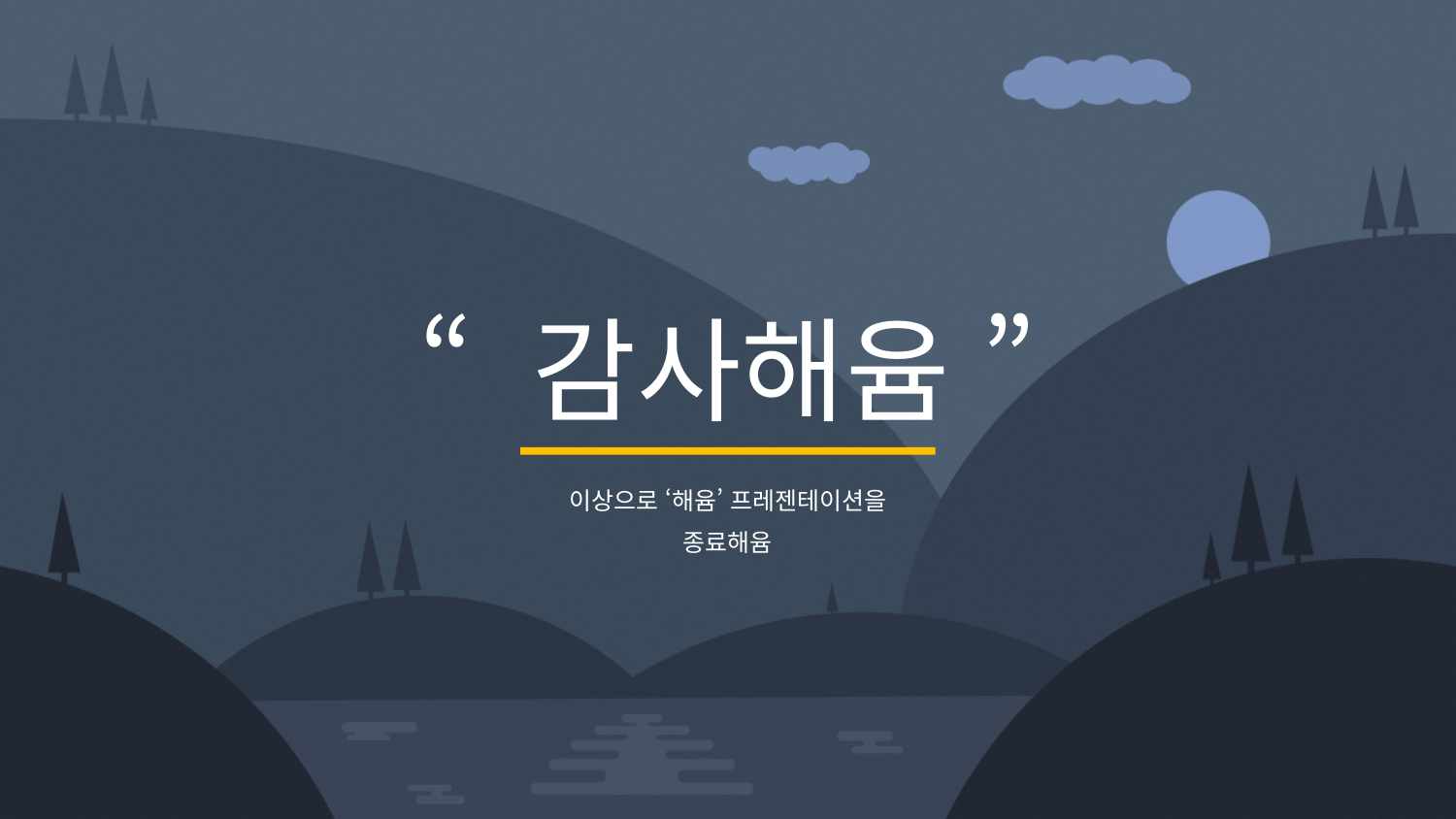

“ 감사해윰 ”

이상으로 ‘해윰’ 프레젠테이션을 종료해윰